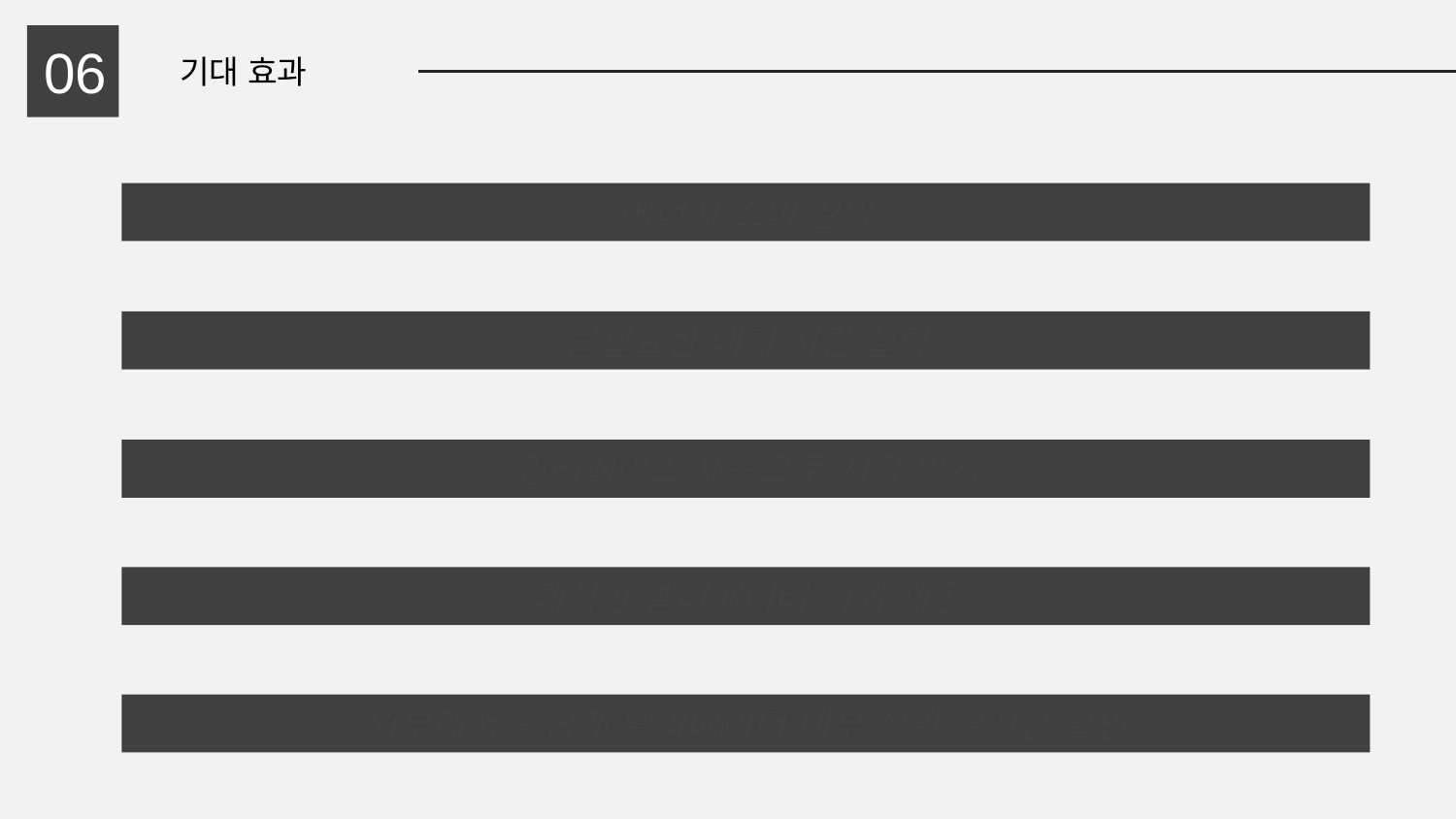

06
기대 효과
에너지 소비 절약
불필요한 대기 시간 절약
인터페이스 제공으로 지각 방지
쾌적한 엘리베이터 기회 제공
외부에서도 쉽게 엘리베이터 내부 상황 실시간 확인